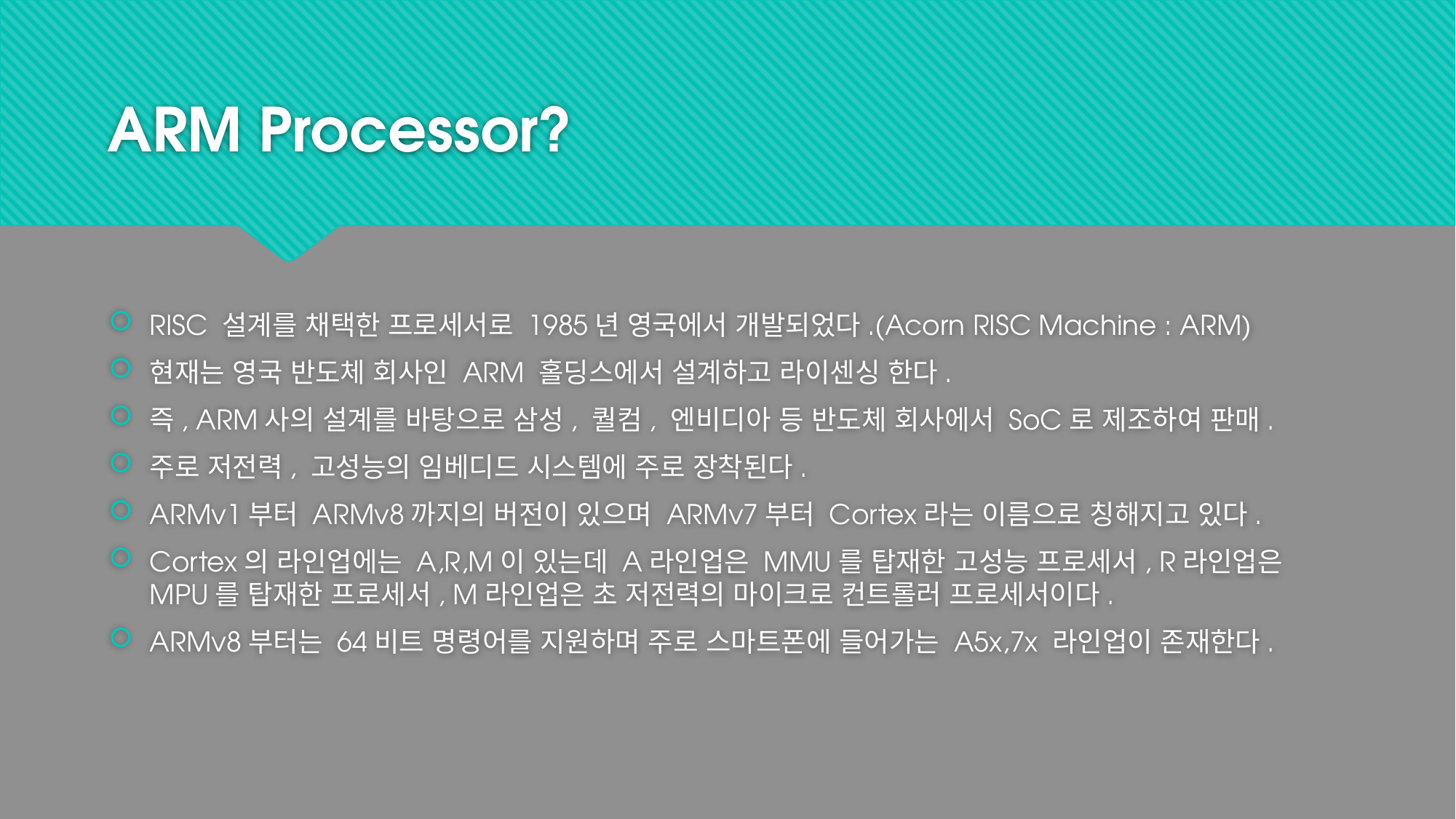

# ARM Processor?
RISC 설계를 채택한 프로세서로 1985년 영국에서 개발되었다.(Acorn RISC Machine : ARM)
현재는 영국 반도체 회사인 ARM 홀딩스에서 설계하고 라이센싱 한다.
즉, ARM사의 설계를 바탕으로 삼성, 퀄컴, 엔비디아 등 반도체 회사에서 SoC로 제조하여 판매.
주로 저전력, 고성능의 임베디드 시스템에 주로 장착된다.
ARMv1부터 ARMv8까지의 버전이 있으며 ARMv7부터 Cortex라는 이름으로 칭해지고 있다.
Cortex의 라인업에는 A,R,M이 있는데 A라인업은 MMU를 탑재한 고성능 프로세서, R라인업은 MPU를 탑재한 프로세서, M라인업은 초 저전력의 마이크로 컨트롤러 프로세서이다.
ARMv8부터는 64비트 명령어를 지원하며 주로 스마트폰에 들어가는 A5x,7x 라인업이 존재한다.